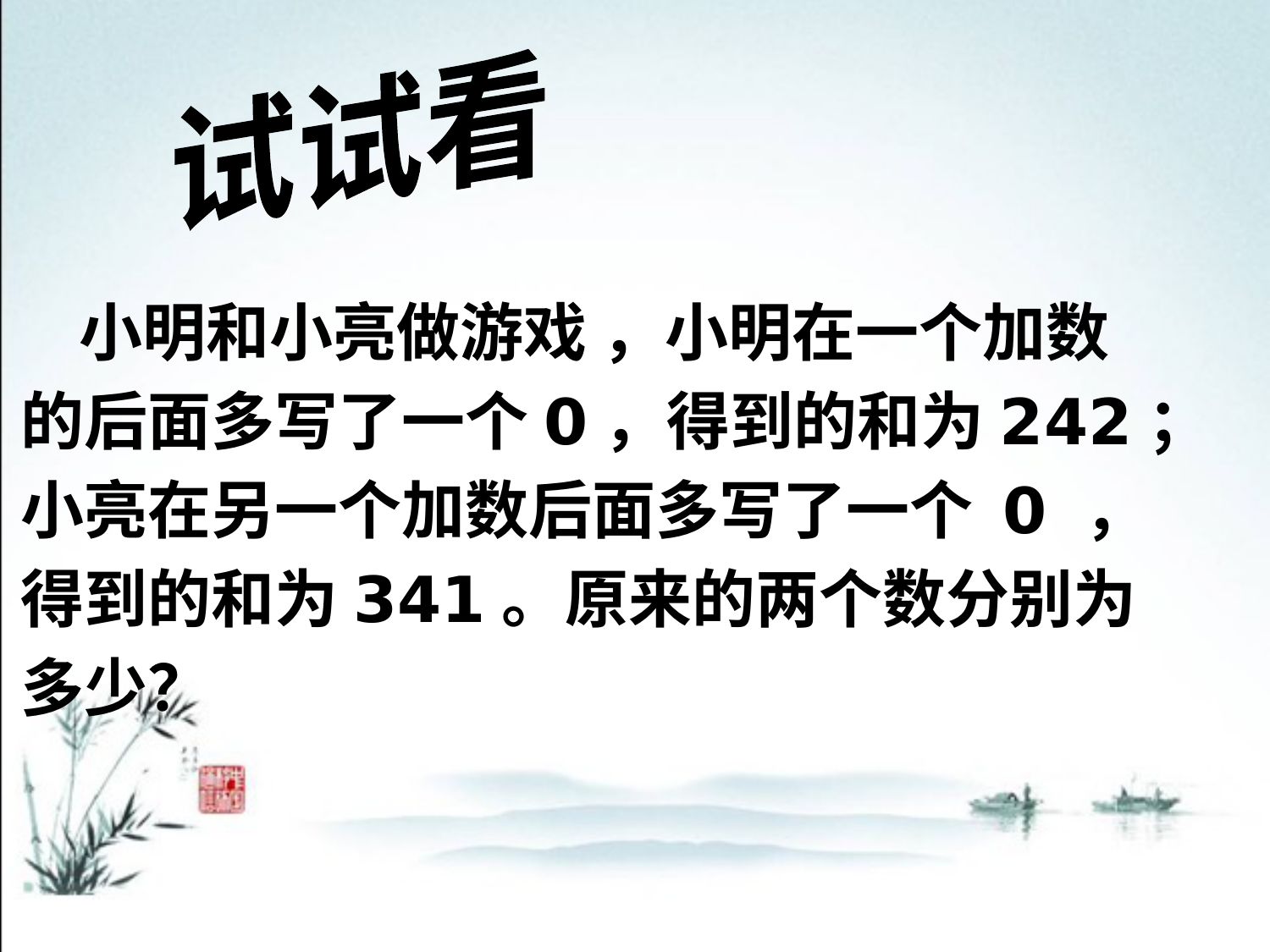

试试看
   小明和小亮做游戏 ，小明在一个加数
的后面多写了一个0，得到的和为242；
小亮在另一个加数后面多写了一个 0 ，
得到的和为341。原来的两个数分别为
多少？